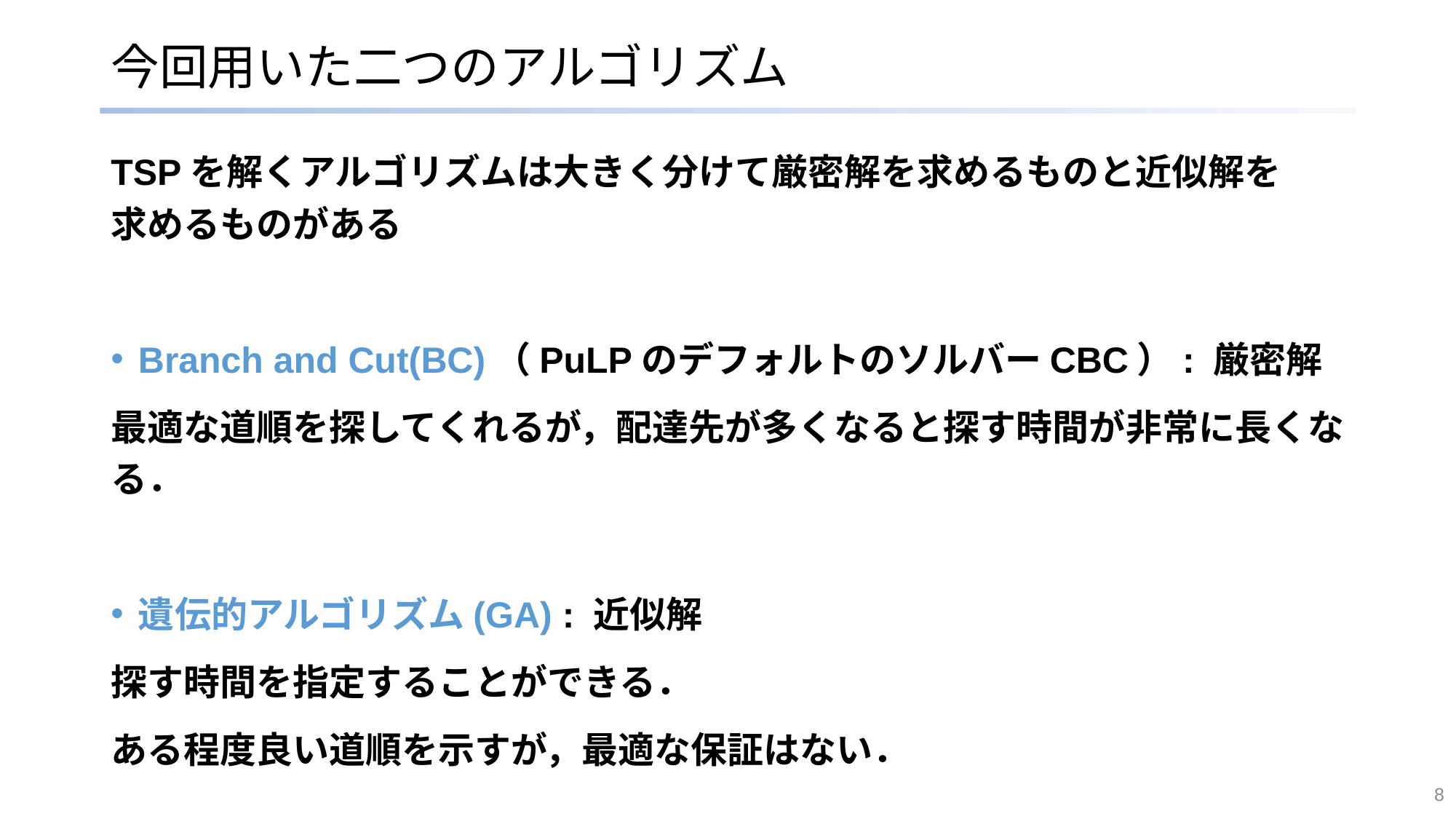

# 今回用いた二つのアルゴリズム
TSPを解くアルゴリズムは大きく分けて厳密解を求めるものと近似解を
求めるものがある

Branch and Cut(BC)（PuLPのデフォルトのソルバーCBC）: 厳密解
最適な道順を探してくれるが，配達先が多くなると探す時間が非常に長くなる．

遺伝的アルゴリズム(GA) : 近似解
探す時間を指定することができる．
ある程度良い道順を示すが，最適な保証はない．
8